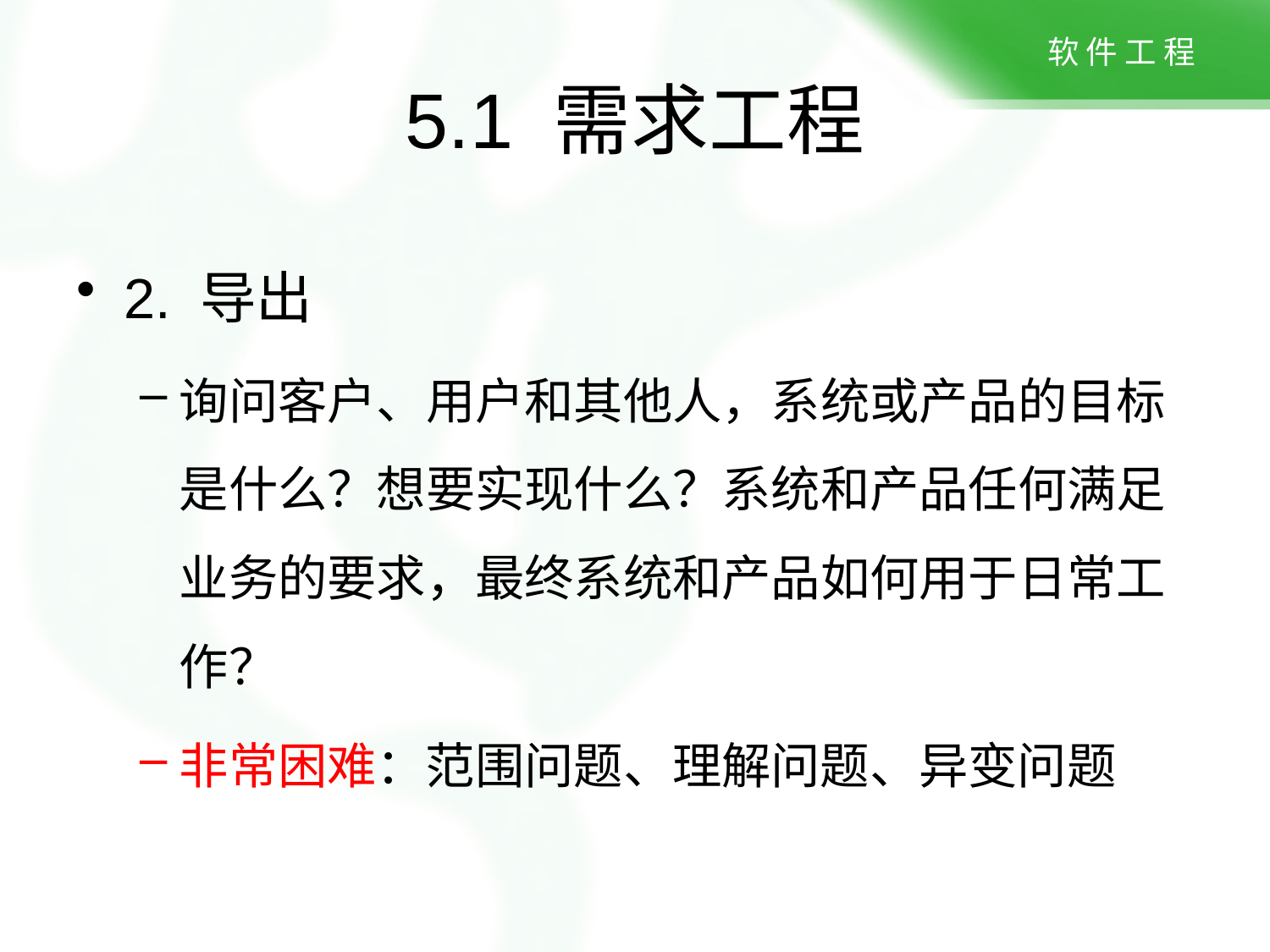

# 5.1 需求工程
2. 导出
询问客户、用户和其他人，系统或产品的目标是什么？想要实现什么？系统和产品任何满足业务的要求，最终系统和产品如何用于日常工作？
非常困难：范围问题、理解问题、异变问题